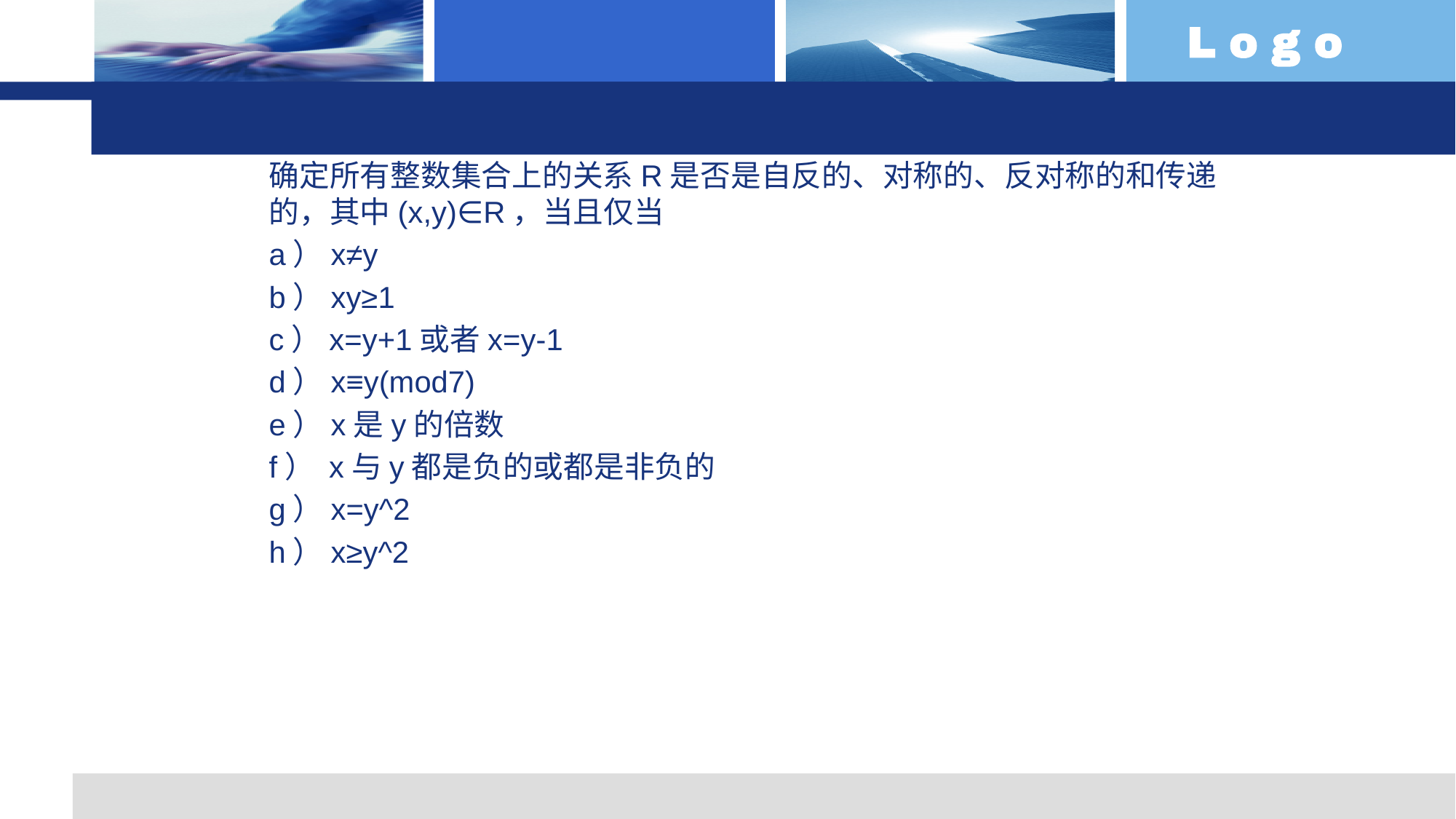

practice 5.1-4
确定所有整数集合上的关系R是否是自反的、对称的、反对称的和传递的，其中(x,y)∈R，当且仅当
a）x≠y
b）xy≥1
c）x=y+1或者x=y-1
d）x≡y(mod7)
e）x是y的倍数
f） x与y都是负的或都是非负的
g）x=y^2
h）x≥y^2